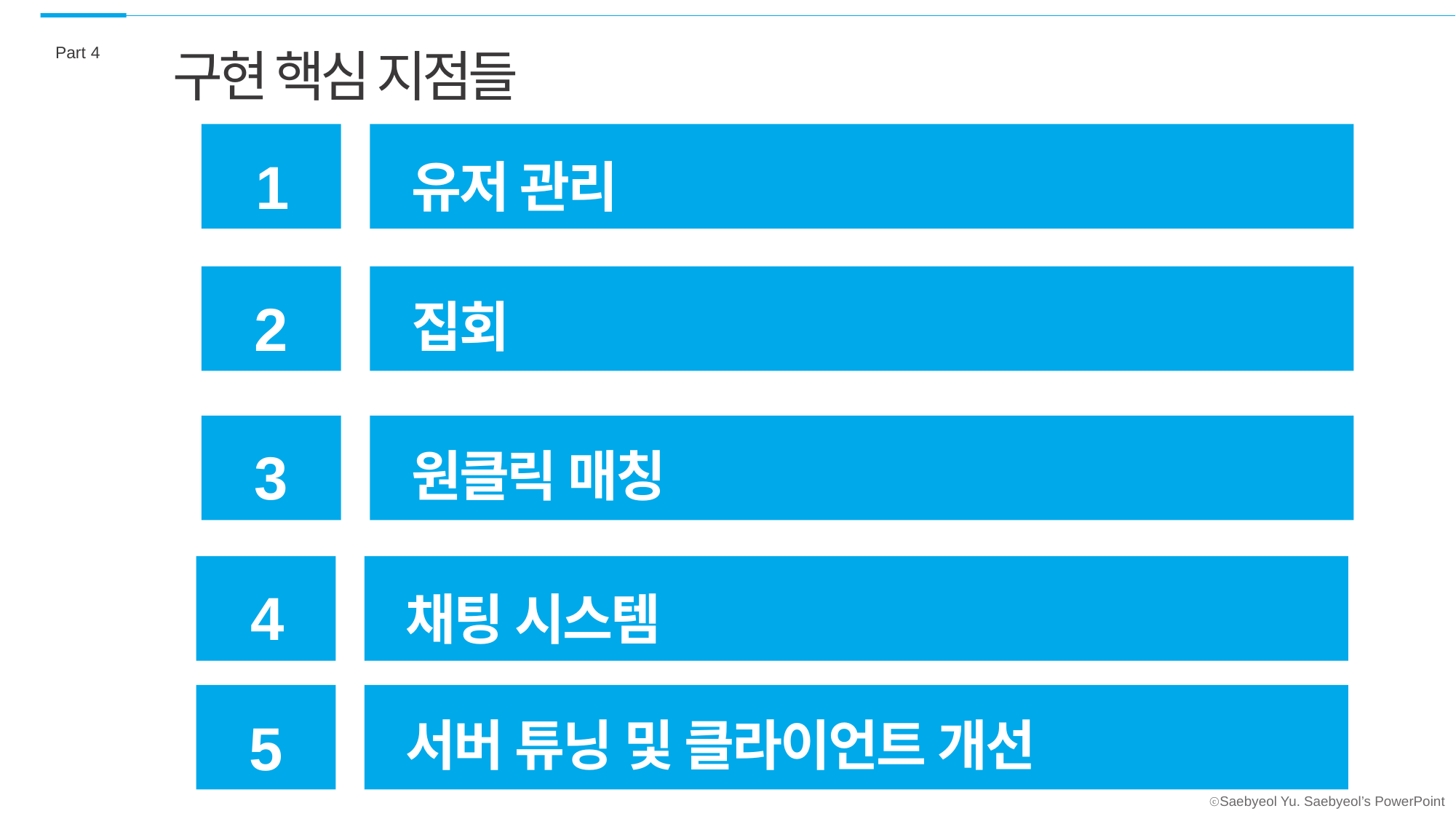

Part 4
구현 핵심 지점들

1
유저 관리

2
집회

3
원클릭 매칭

4
채팅 시스템

5
서버 튜닝 및 클라이언트 개선